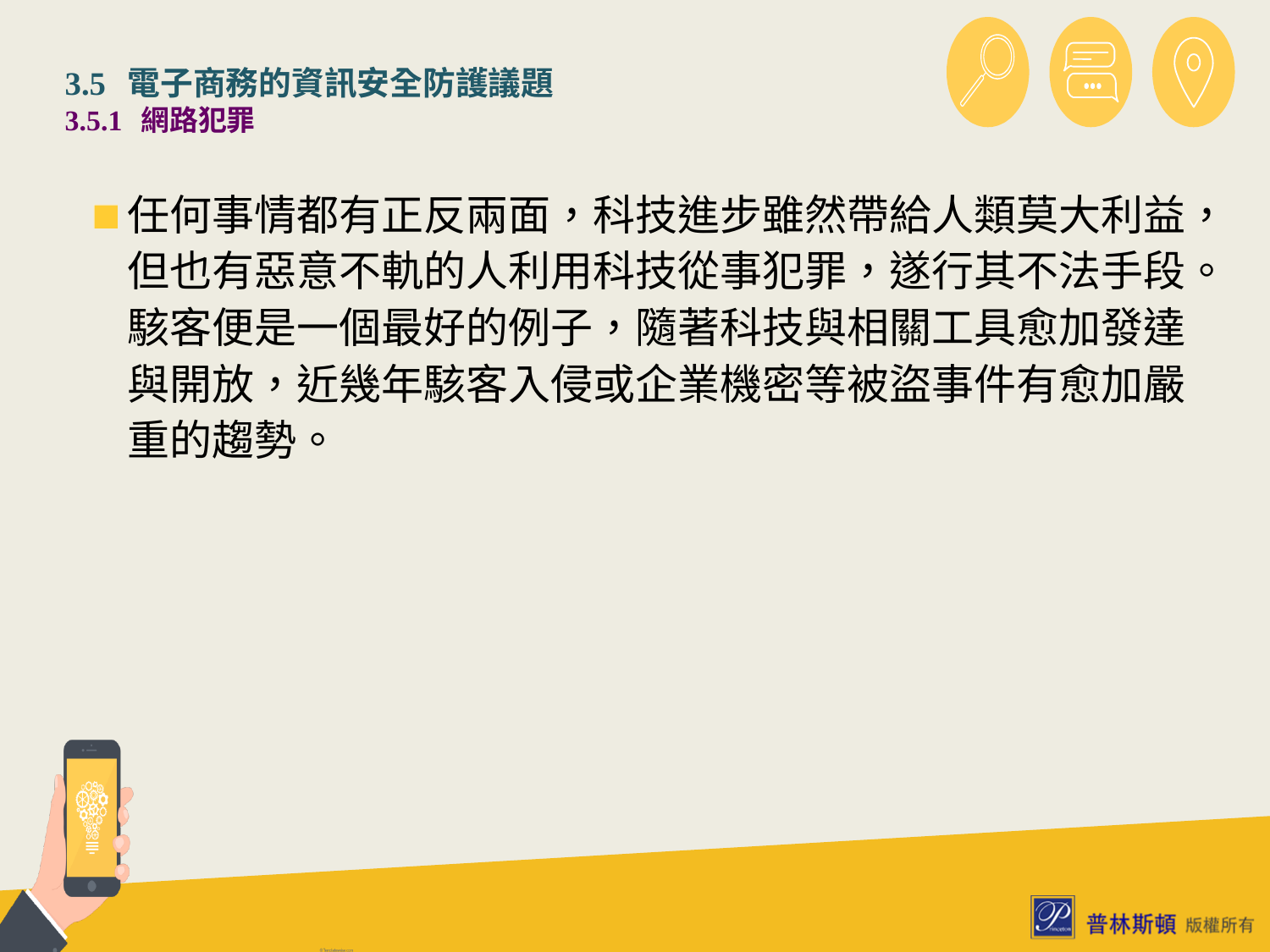

# 3.5  電子商務的資訊安全防護議題 3.5.1  網路犯罪
任何事情都有正反兩面，科技進步雖然帶給人類莫大利益，但也有惡意不軌的人利用科技從事犯罪，遂行其不法手段。駭客便是一個最好的例子，隨著科技與相關工具愈加發達與開放，近幾年駭客入侵或企業機密等被盜事件有愈加嚴重的趨勢。